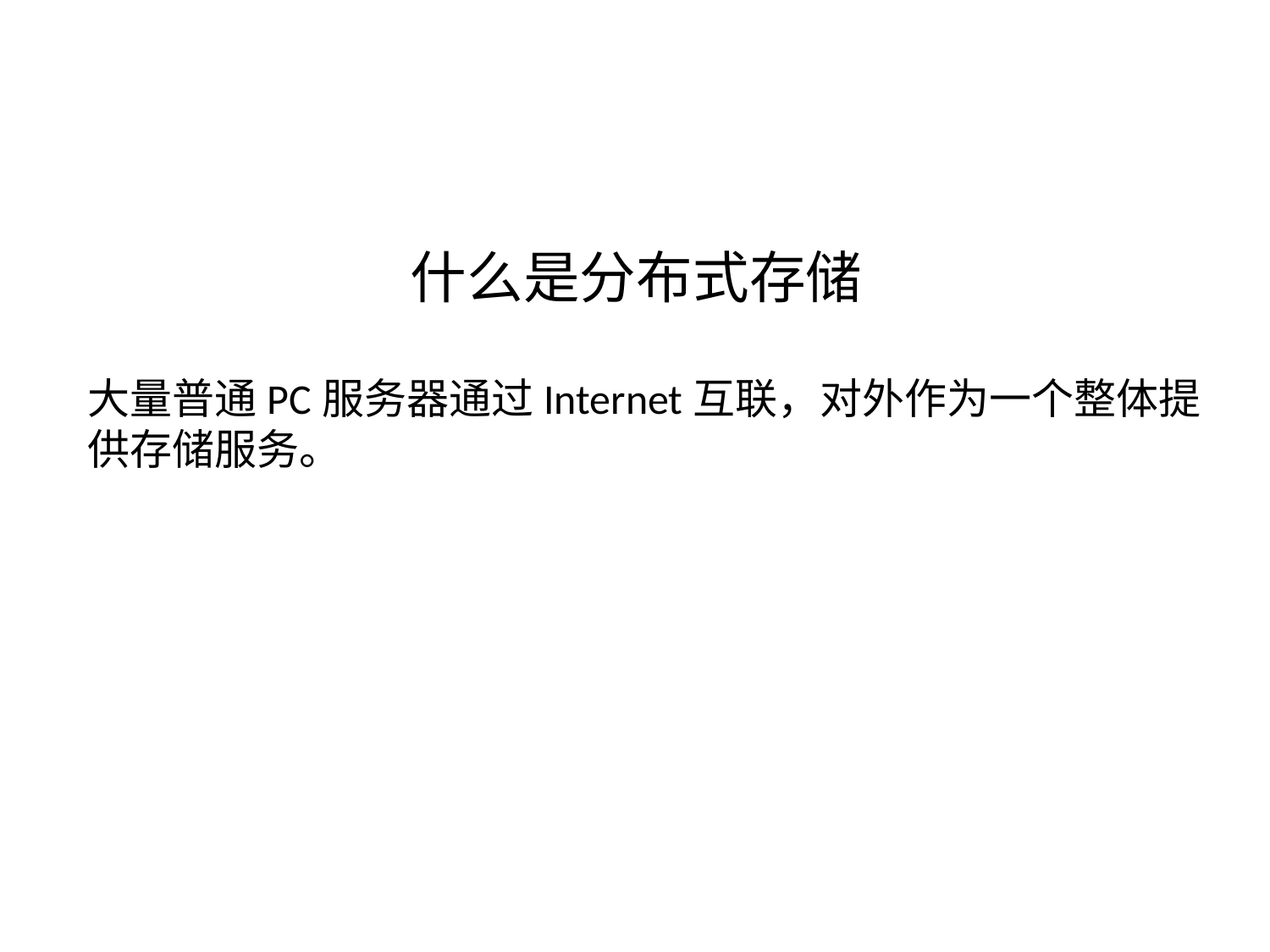

# 什么是分布式存储
大量普通PC服务器通过Internet互联，对外作为一个整体提供存储服务。